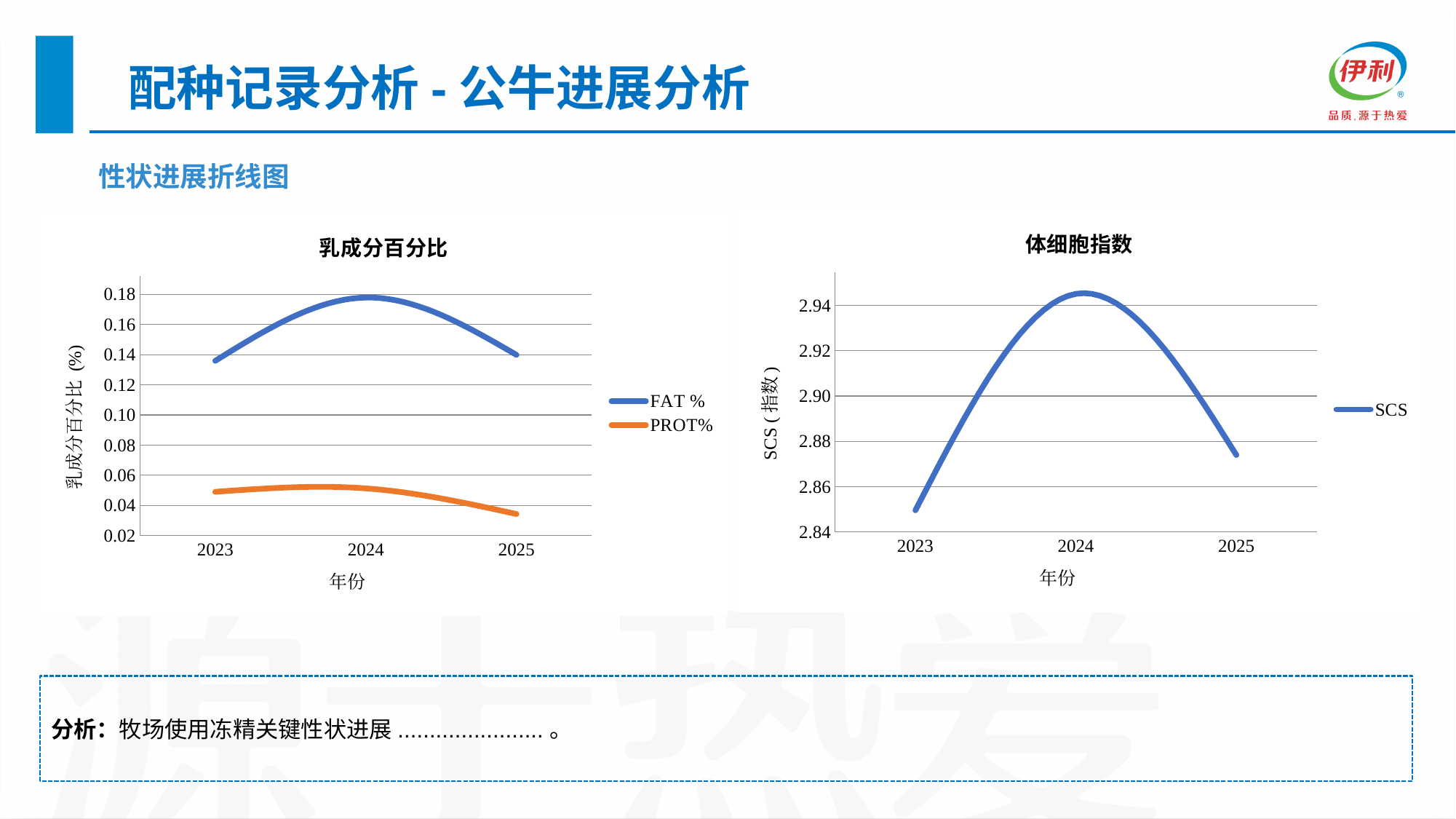

配种记录分析-公牛进展分析
| 性状进展折线图 |
| --- |

### Chart: 体细胞指数

| Category | SCS |
|---|---|
| 2023 | 2.85104684788895 |
| 2024 | 2.94658037326911 |
| 2025 | 2.87542726347915 |

### Chart: 乳成分百分比

| Category | FAT % | PROT% |
|---|---|---|
| 2023 | 0.138750722961249 | 0.0519201850780798 |
| 2024 | 0.180704394942805 | 0.0542063014248445 |
| 2025 | 0.142700915564598 | 0.0372177009155646 |
分析：牧场使用冻精关键性状进展.......................。